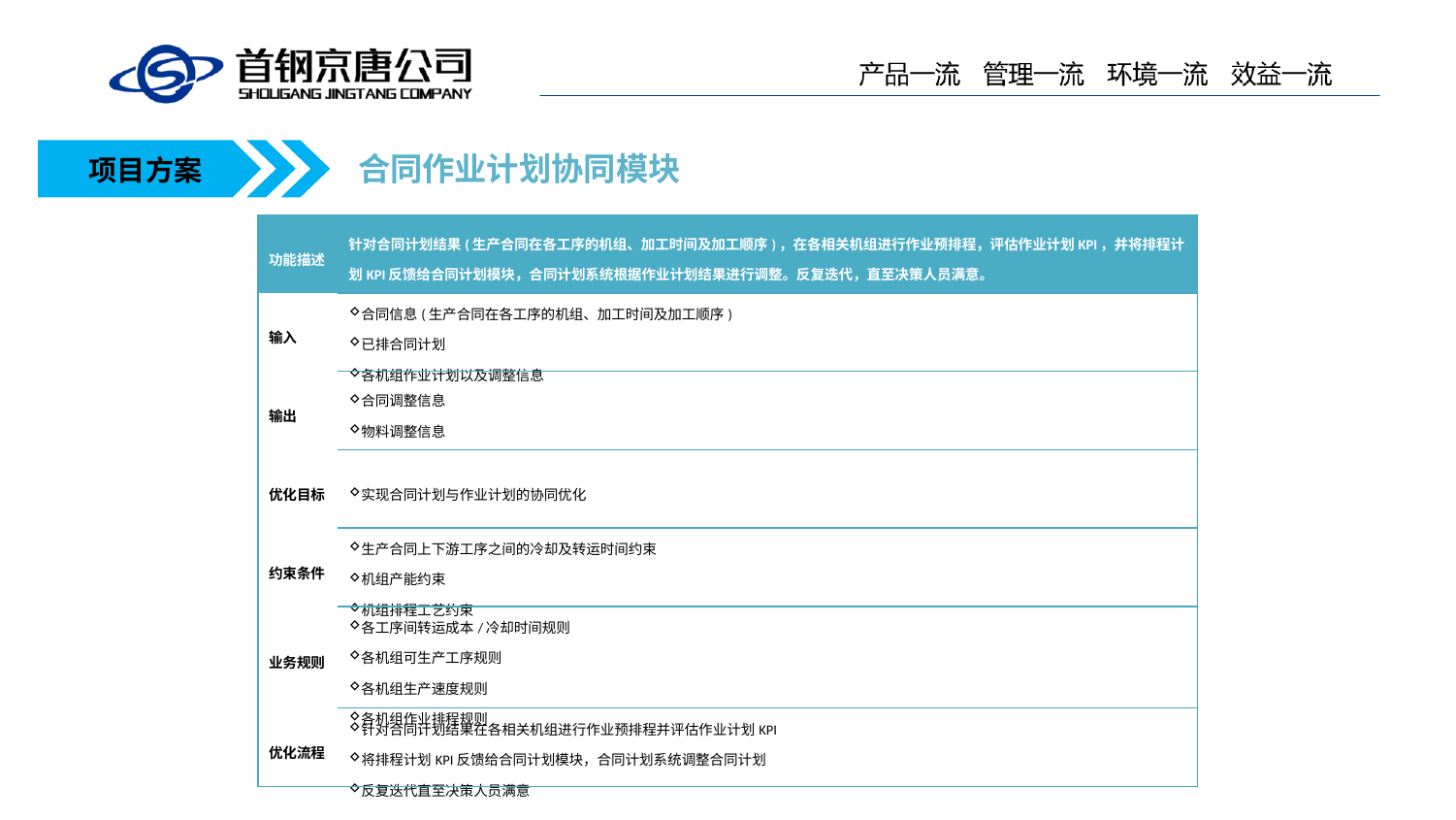

合同作业计划协同模块
项目方案
| 功能描述 | 针对合同计划结果(生产合同在各工序的机组、加工时间及加工顺序)，在各相关机组进行作业预排程，评估作业计划KPI，并将排程计划KPI反馈给合同计划模块，合同计划系统根据作业计划结果进行调整。反复迭代，直至决策人员满意。 |
| --- | --- |
| 输入 | 合同信息(生产合同在各工序的机组、加工时间及加工顺序) 已排合同计划 各机组作业计划以及调整信息 |
| 输出 | 合同调整信息 物料调整信息 |
| 优化目标 | 实现合同计划与作业计划的协同优化 |
| 约束条件 | 生产合同上下游工序之间的冷却及转运时间约束 机组产能约束 机组排程工艺约束 |
| 业务规则 | 各工序间转运成本/冷却时间规则 各机组可生产工序规则 各机组生产速度规则 各机组作业排程规则 |
| 优化流程 | 针对合同计划结果在各相关机组进行作业预排程并评估作业计划KPI 将排程计划KPI反馈给合同计划模块，合同计划系统调整合同计划 反复迭代直至决策人员满意 |